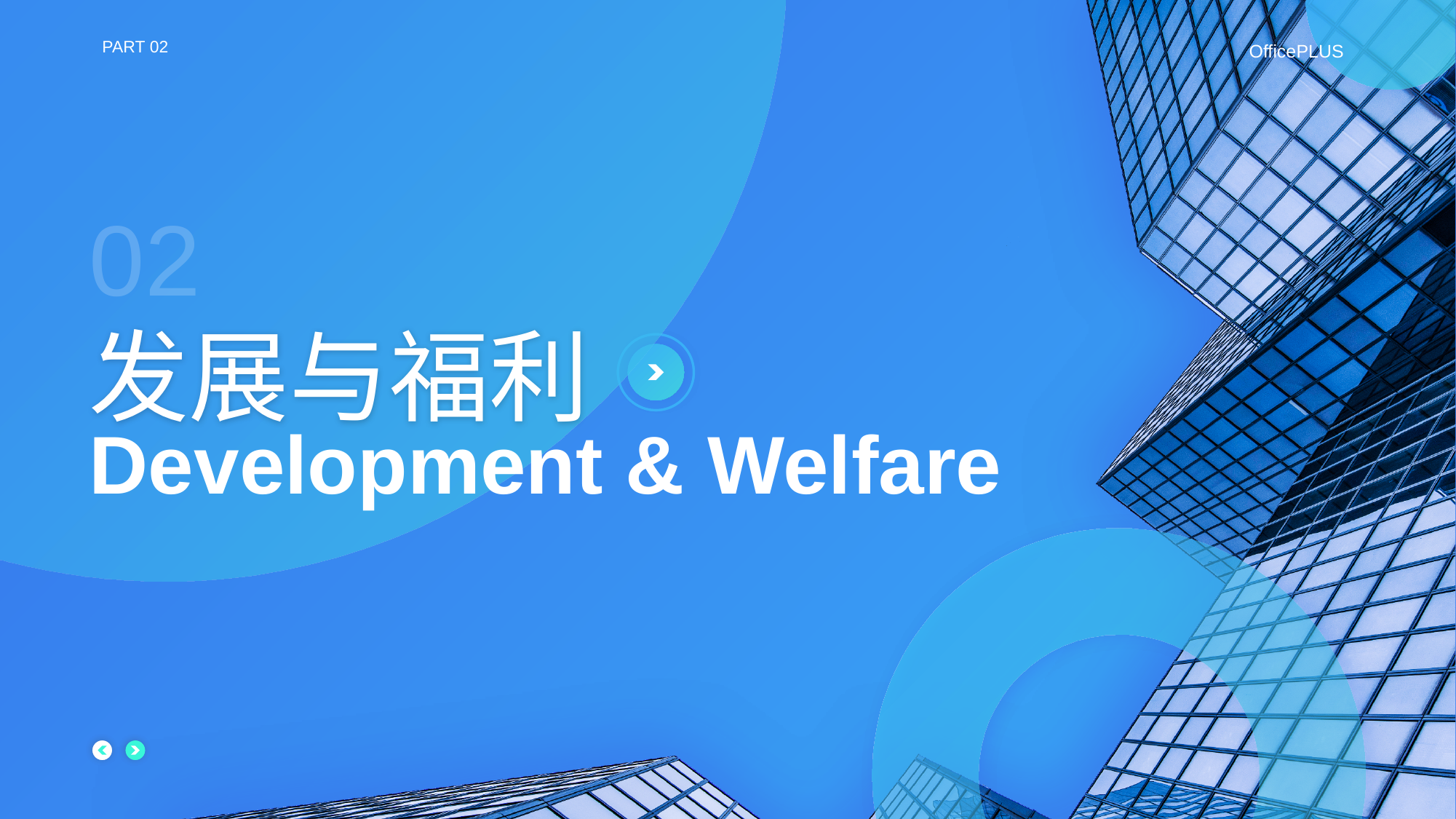

PART 02
02
发展与福利
Development & Welfare